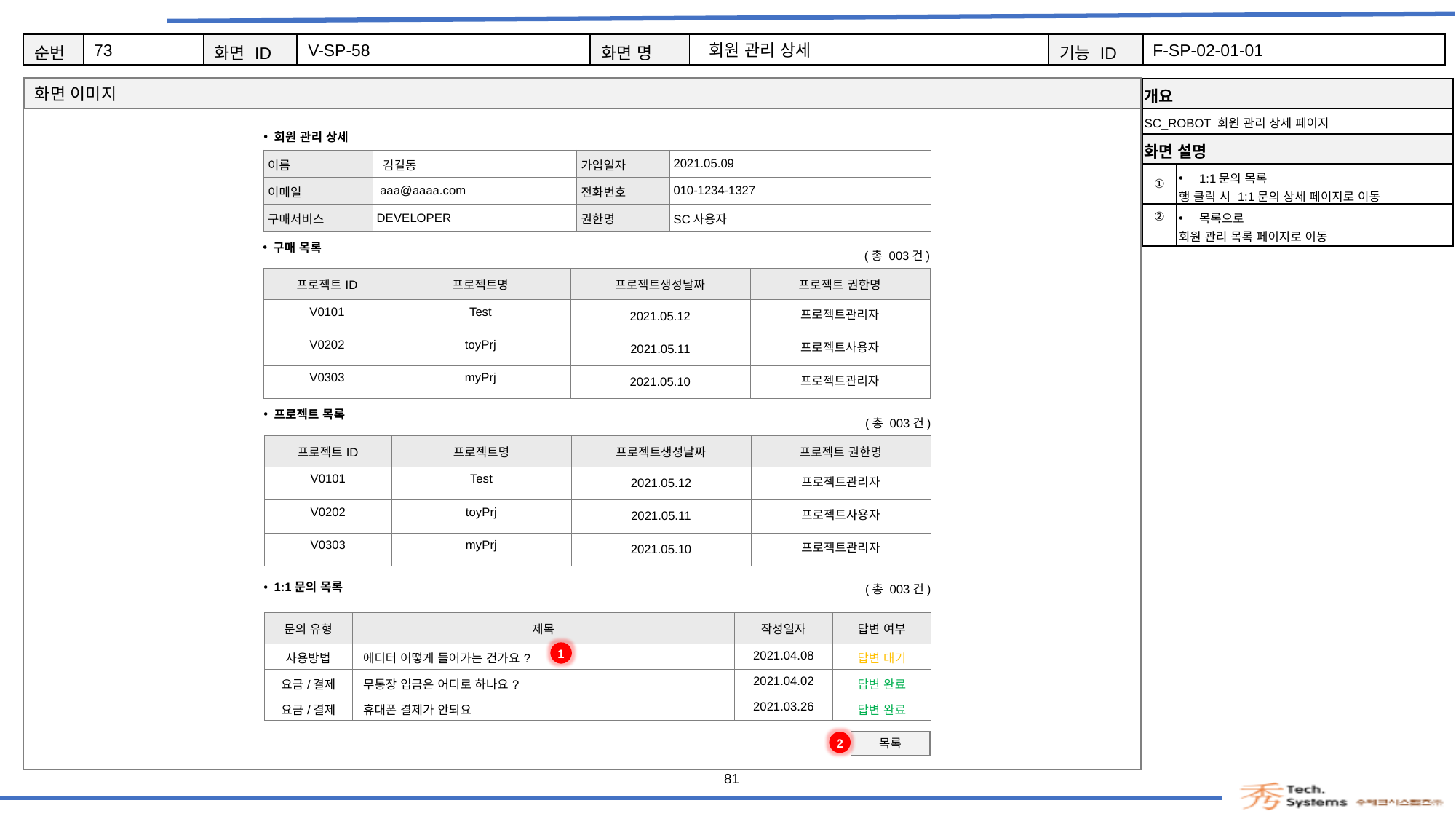

73
V-SP-58
회원 관리 상세
F-SP-02-01-01
| 개요 |  |
| --- | --- |
| SC\_ROBOT 회원 관리 상세 페이지 |  |
| 화면 설명 | Description |
| ① | 1:1문의 목록 행 클릭 시 1:1문의 상세 페이지로 이동 |
| ② | 목록으로 회원 관리 목록 페이지로 이동 |
회원 관리 상세
| 이름 | 김길동 | 가입일자 | 2021.05.09 |
| --- | --- | --- | --- |
| 이메일 | aaa@aaaa.com | 전화번호 | 010-1234-1327 |
| 구매서비스 | DEVELOPER | 권한명 | SC사용자 |
구매 목록
(총 003건)
| 프로젝트ID | 프로젝트명 | 프로젝트생성날짜 | 프로젝트 권한명 |
| --- | --- | --- | --- |
| V0101 | Test | 2021.05.12 | 프로젝트관리자 |
| V0202 | toyPrj | 2021.05.11 | 프로젝트사용자 |
| V0303 | myPrj | 2021.05.10 | 프로젝트관리자 |
프로젝트 목록
(총 003건)
| 프로젝트ID | 프로젝트명 | 프로젝트생성날짜 | 프로젝트 권한명 |
| --- | --- | --- | --- |
| V0101 | Test | 2021.05.12 | 프로젝트관리자 |
| V0202 | toyPrj | 2021.05.11 | 프로젝트사용자 |
| V0303 | myPrj | 2021.05.10 | 프로젝트관리자 |
1:1문의 목록
(총 003건)
| 문의 유형 | 제목 | 작성일자 | 답변 여부 |
| --- | --- | --- | --- |
| 사용방법 | 에디터 어떻게 들어가는 건가요? | 2021.04.08 | 답변 대기 |
| 요금/결제 | 무통장 입금은 어디로 하나요? | 2021.04.02 | 답변 완료 |
| 요금/결제 | 휴대폰 결제가 안되요 | 2021.03.26 | 답변 완료 |
1

2

목록